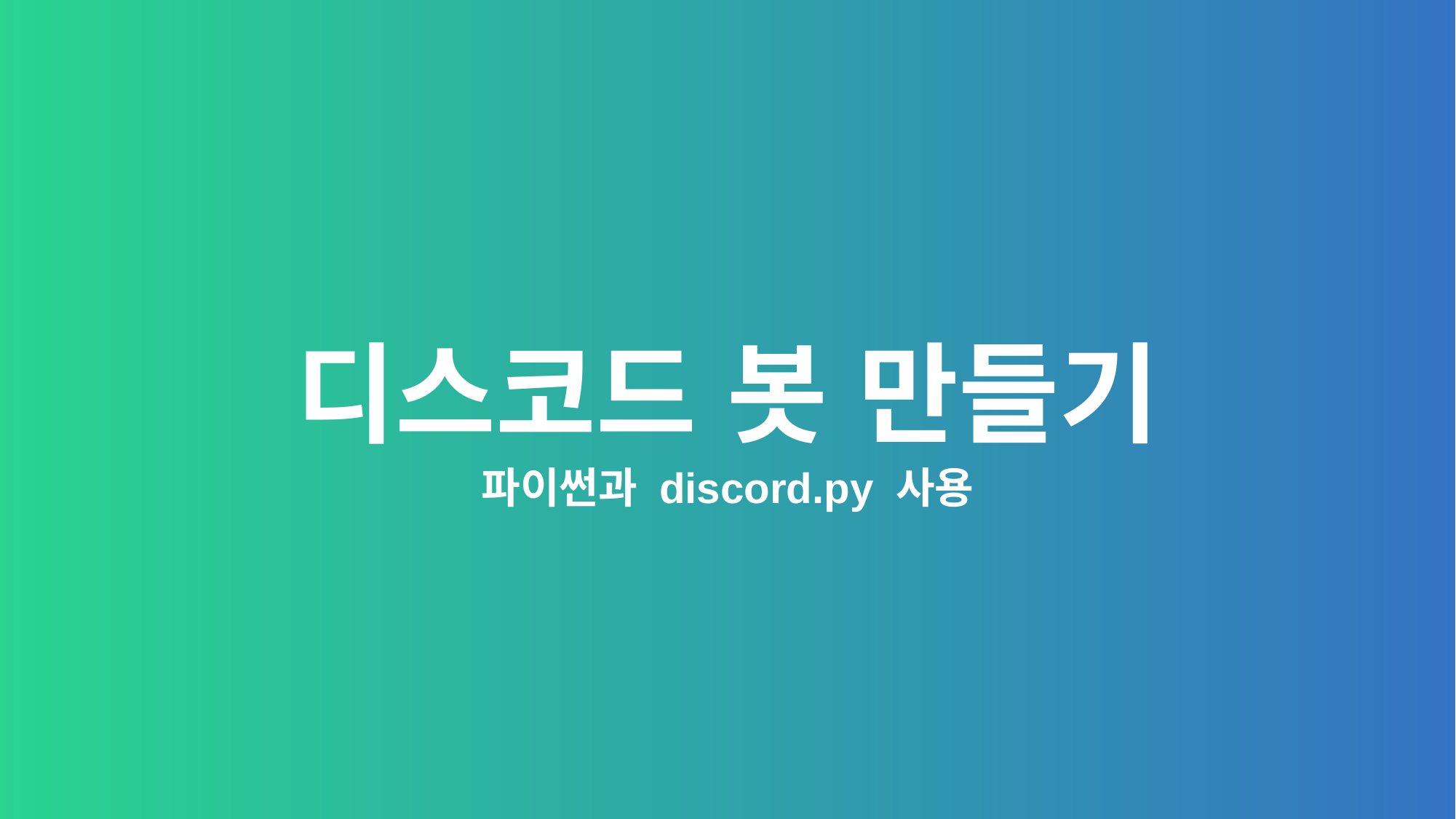

# 디스코드 봇 만들기
파이썬과 discord.py 사용